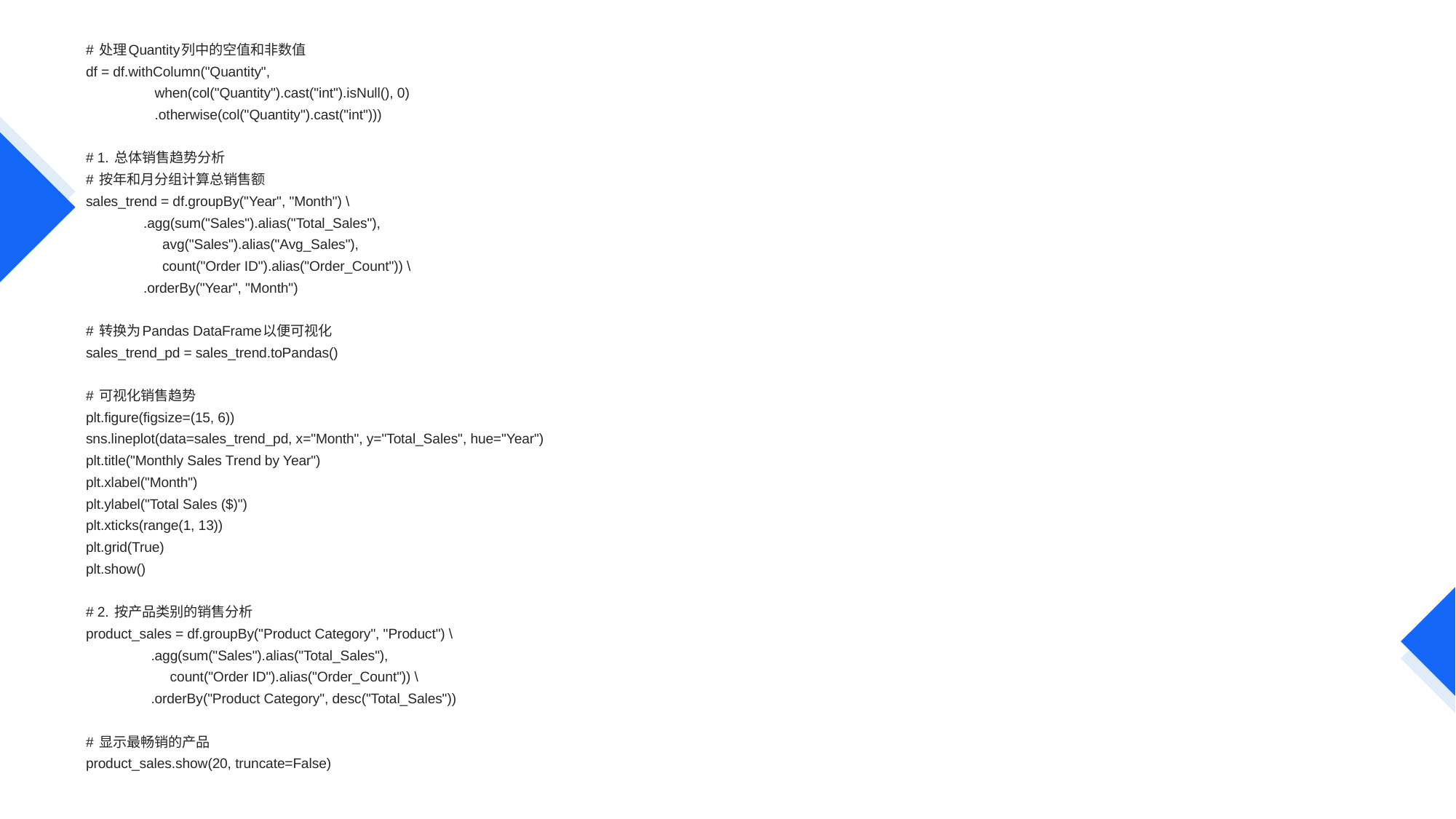

# 处理Quantity列中的空值和非数值
df = df.withColumn("Quantity",
                  when(col("Quantity").cast("int").isNull(), 0)
                  .otherwise(col("Quantity").cast("int")))

# 1. 总体销售趋势分析
# 按年和月分组计算总销售额
sales_trend = df.groupBy("Year", "Month") \
               .agg(sum("Sales").alias("Total_Sales"),
                    avg("Sales").alias("Avg_Sales"),
                    count("Order ID").alias("Order_Count")) \
               .orderBy("Year", "Month")

# 转换为Pandas DataFrame以便可视化
sales_trend_pd = sales_trend.toPandas()

# 可视化销售趋势
plt.figure(figsize=(15, 6))
sns.lineplot(data=sales_trend_pd, x="Month", y="Total_Sales", hue="Year")
plt.title("Monthly Sales Trend by Year")
plt.xlabel("Month")
plt.ylabel("Total Sales ($)")
plt.xticks(range(1, 13))
plt.grid(True)
plt.show()

# 2. 按产品类别的销售分析
product_sales = df.groupBy("Product Category", "Product") \
                 .agg(sum("Sales").alias("Total_Sales"),
                      count("Order ID").alias("Order_Count")) \
                 .orderBy("Product Category", desc("Total_Sales"))

# 显示最畅销的产品
product_sales.show(20, truncate=False)
#